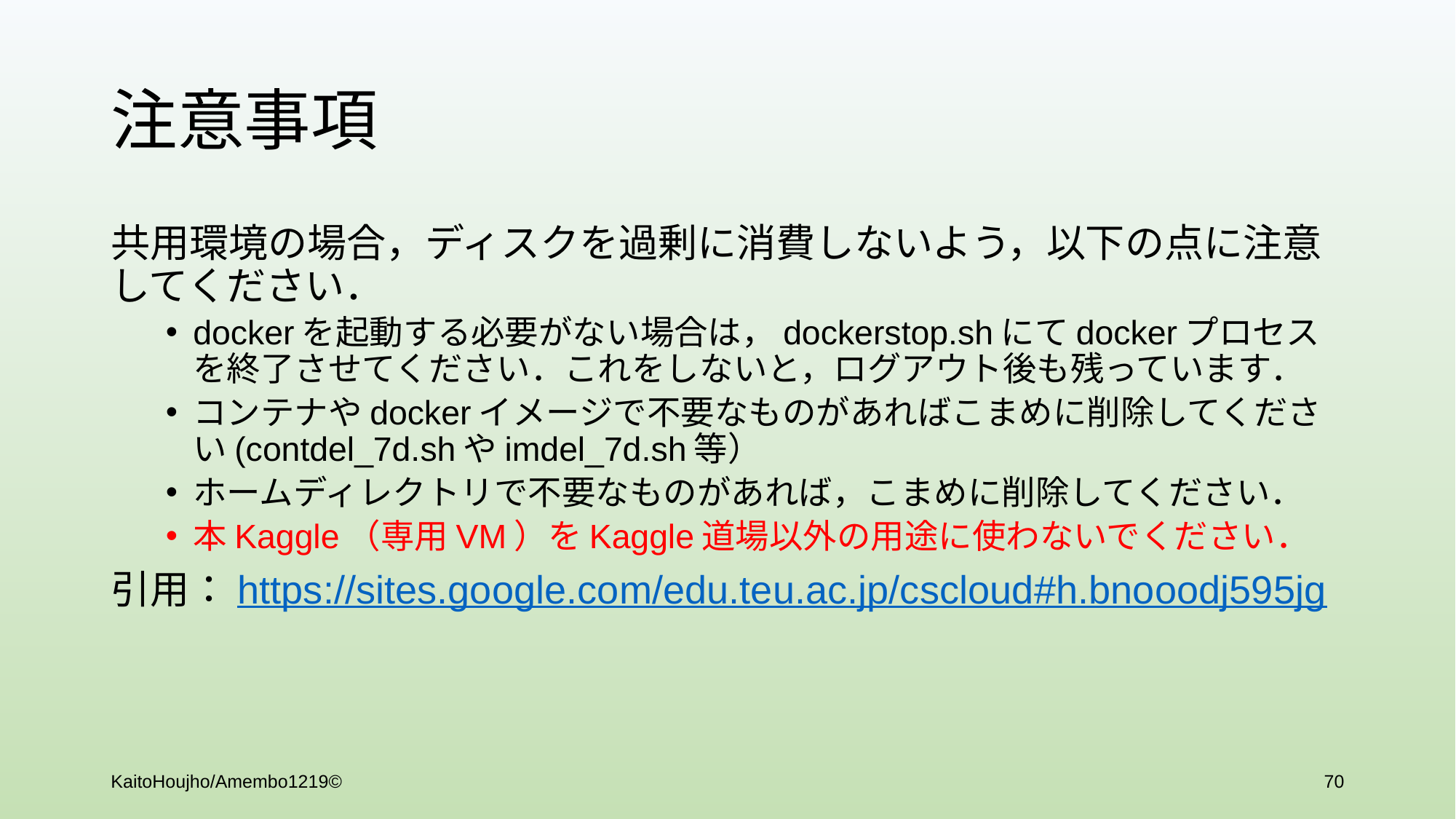

# 注意事項
共用環境の場合，ディスクを過剰に消費しないよう，以下の点に注意してください．
dockerを起動する必要がない場合は，dockerstop.shにてdockerプロセスを終了させてください．これをしないと，ログアウト後も残っています．
コンテナやdockerイメージで不要なものがあればこまめに削除してください(contdel_7d.shやimdel_7d.sh等）
ホームディレクトリで不要なものがあれば，こまめに削除してください．
本Kaggle（専用VM）をKaggle道場以外の用途に使わないでください．
引用：https://sites.google.com/edu.teu.ac.jp/cscloud#h.bnooodj595jg
KaitoHoujho/Amembo1219©
70